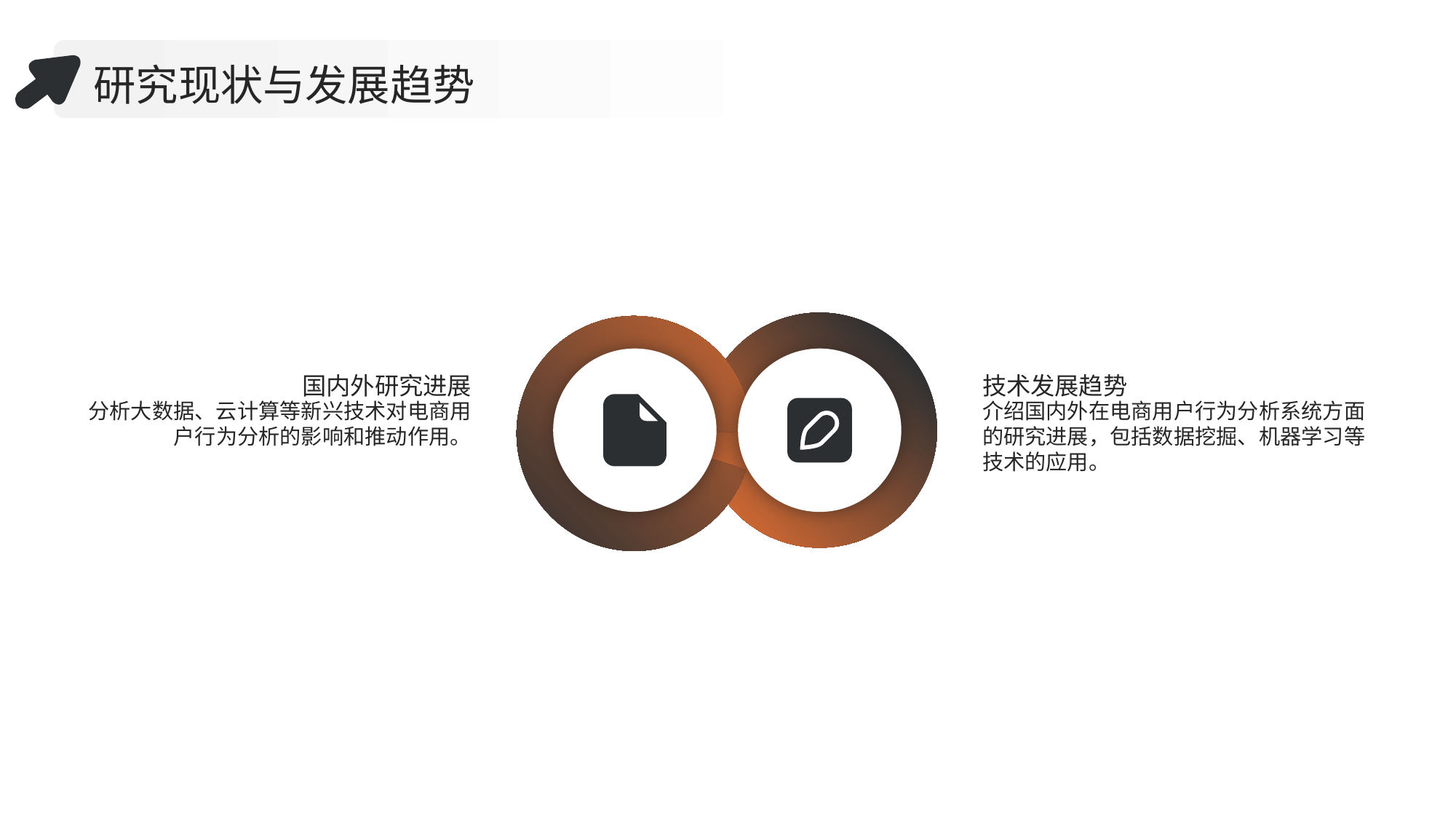

研究现状与发展趋势

国内外研究进展
技术发展趋势

分析大数据、云计算等新兴技术对电商用户行为分析的影响和推动作用。
介绍国内外在电商用户行为分析系统方面的研究进展，包括数据挖掘、机器学习等技术的应用。